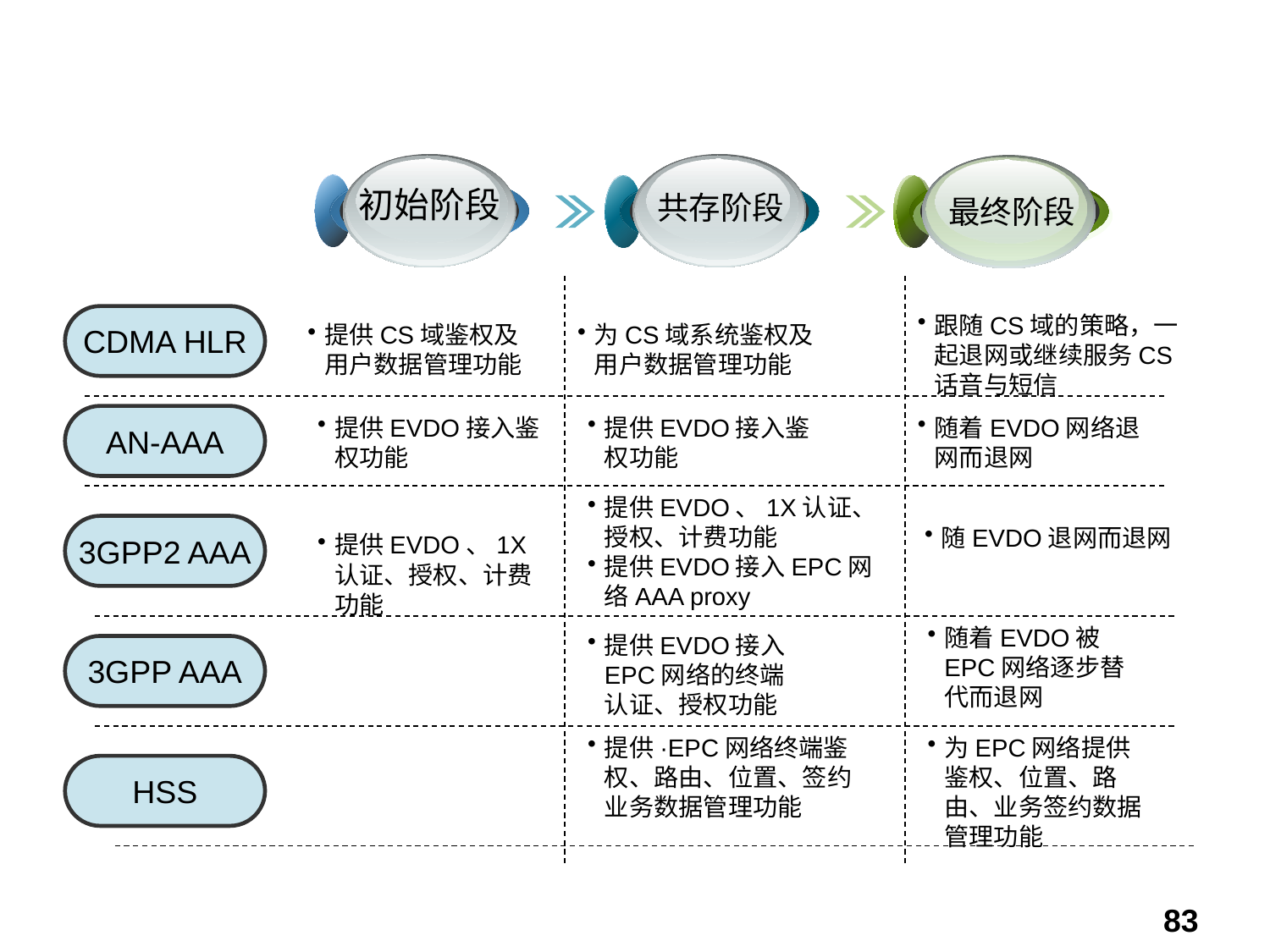

HLR、HSS、AAA到EPC的演进（电信）

初始阶段

共存阶段

最终阶段
跟随CS域的策略，一起退网或继续服务CS话音与短信
CDMA HLR
提供CS域鉴权及用户数据管理功能
为CS域系统鉴权及用户数据管理功能
提供EVDO接入鉴权功能
提供EVDO接入鉴权功能
随着EVDO网络退网而退网
AN-AAA
提供EVDO、1X认证、授权、计费功能
提供EVDO接入EPC网络AAA proxy
随EVDO退网而退网
3GPP2 AAA
提供EVDO、1X认证、授权、计费功能
随着EVDO被EPC网络逐步替代而退网
提供EVDO接入EPC网络的终端认证、授权功能
3GPP AAA
提供·EPC网络终端鉴权、路由、位置、签约业务数据管理功能
为EPC网络提供鉴权、位置、路由、业务签约数据管理功能
HSS